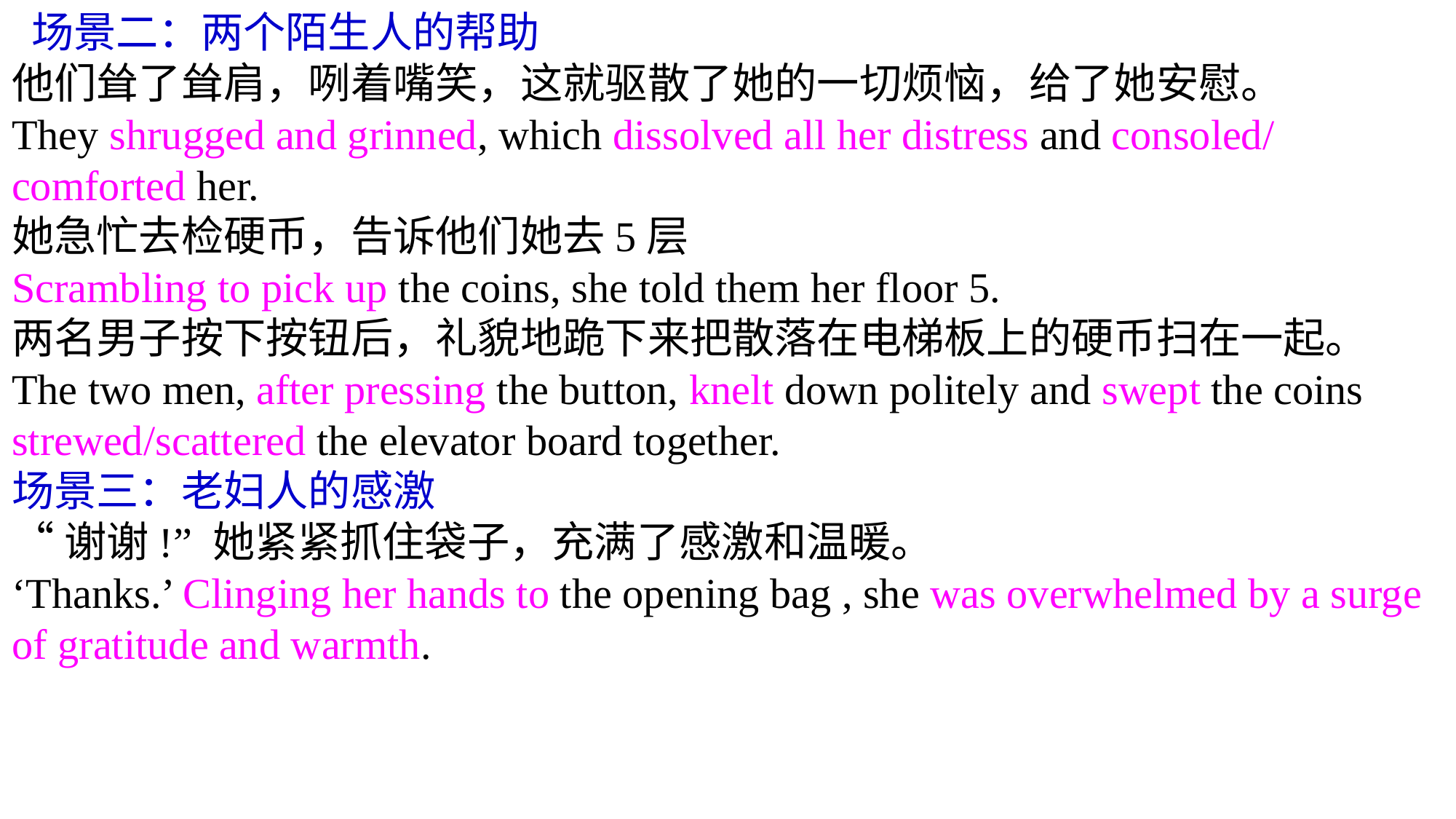

场景二：两个陌生人的帮助
他们耸了耸肩，咧着嘴笑，这就驱散了她的一切烦恼，给了她安慰。
They shrugged and grinned, which dissolved all her distress and consoled/ comforted her.
她急忙去检硬币，告诉他们她去5层
Scrambling to pick up the coins, she told them her floor 5.
两名男子按下按钮后，礼貌地跪下来把散落在电梯板上的硬币扫在一起。
The two men, after pressing the button, knelt down politely and swept the coins strewed/scattered the elevator board together.
场景三：老妇人的感激
“谢谢!” 她紧紧抓住袋子，充满了感激和温暖。
‘Thanks.’ Clinging her hands to the opening bag , she was overwhelmed by a surge of gratitude and warmth.